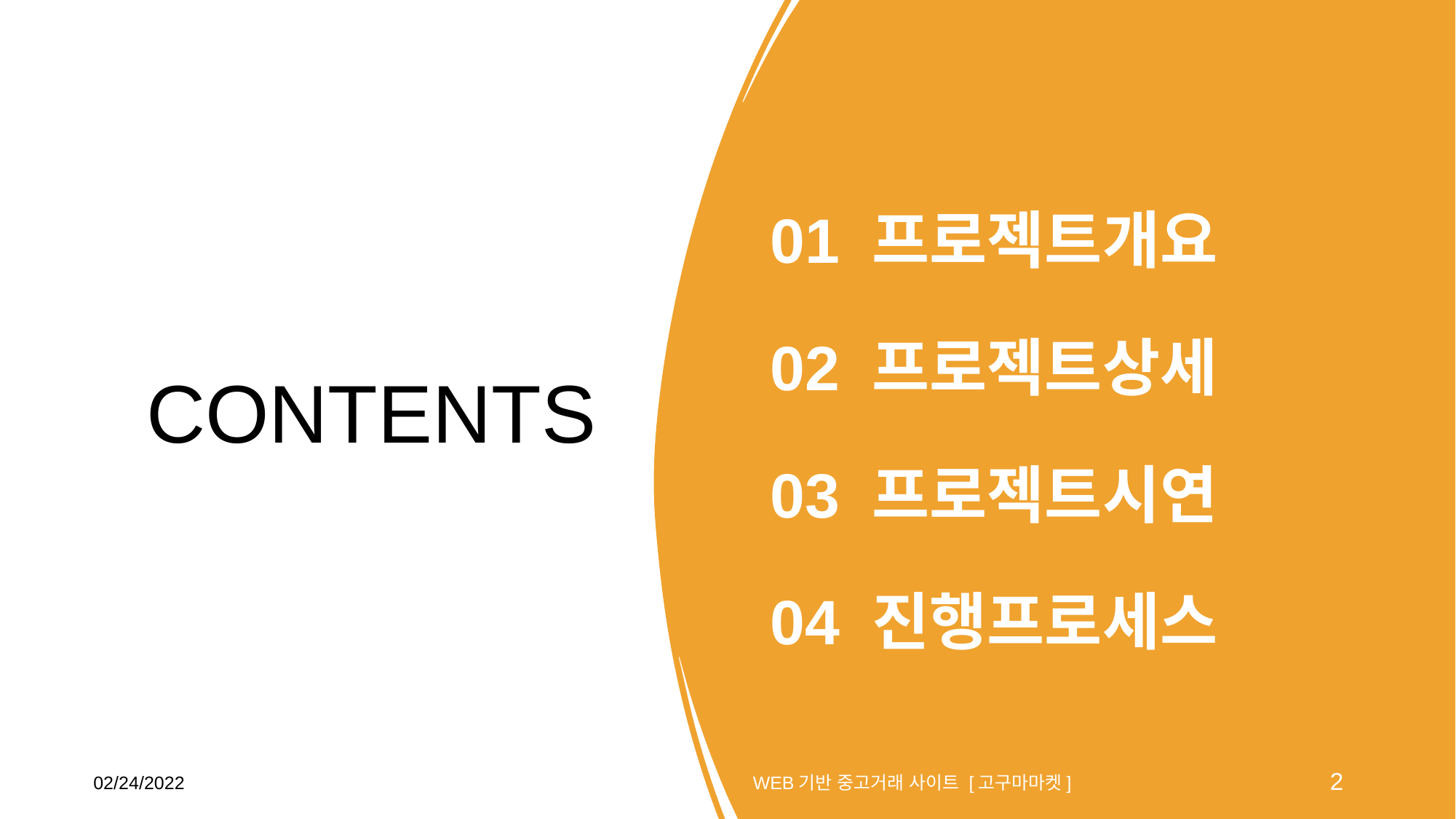

# CONTENTS
01 프로젝트개요
02 프로젝트상세
03 프로젝트시연
04 진행프로세스
2
WEB기반 중고거래 사이트 [고구마마켓]
02/24/2022